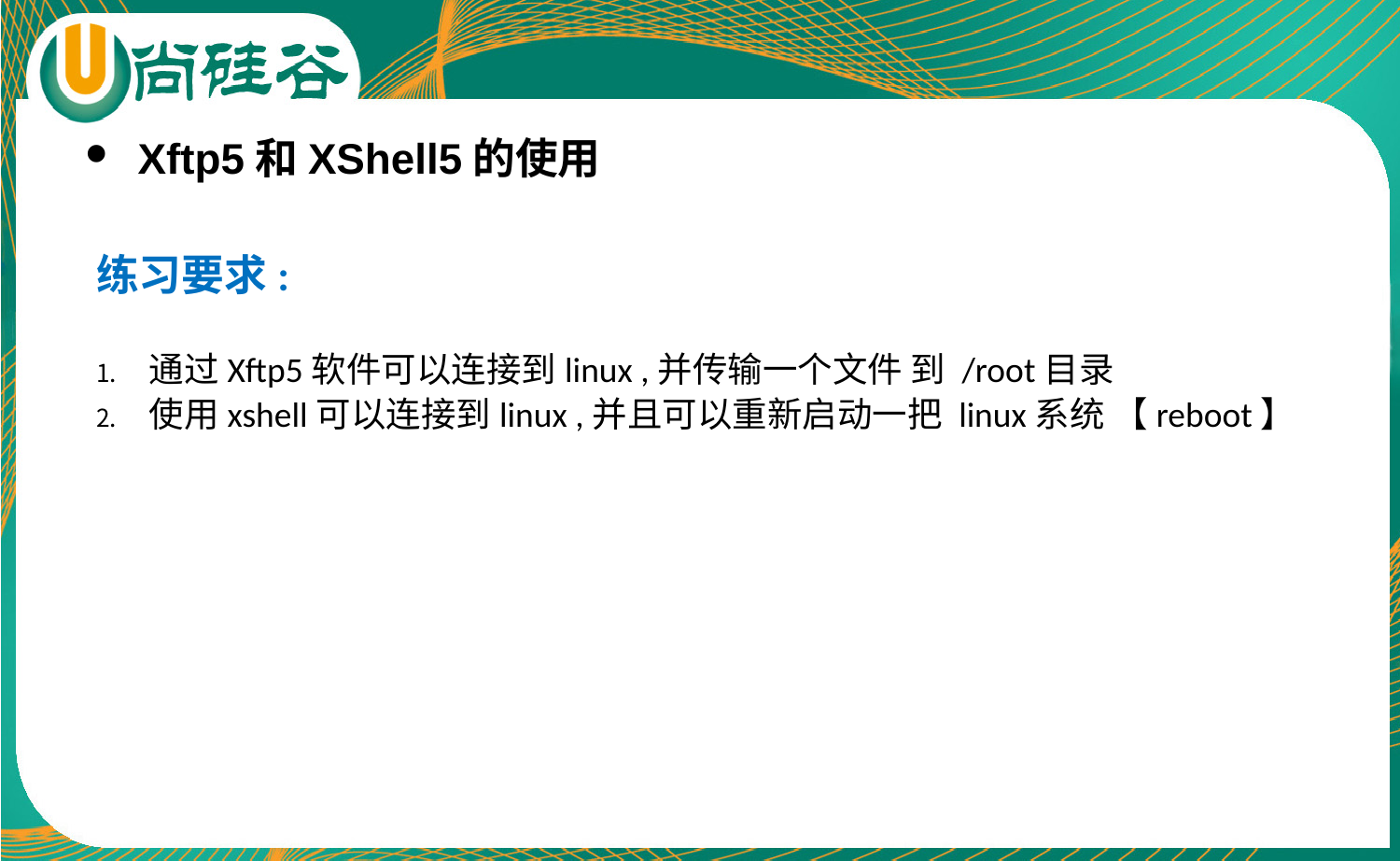

Xftp5和XShell5的使用
练习要求:

通过Xftp5软件可以连接到linux ,并传输一个文件 到 /root目录
使用xshell可以连接到linux ,并且可以重新启动一把 linux系统 【reboot】